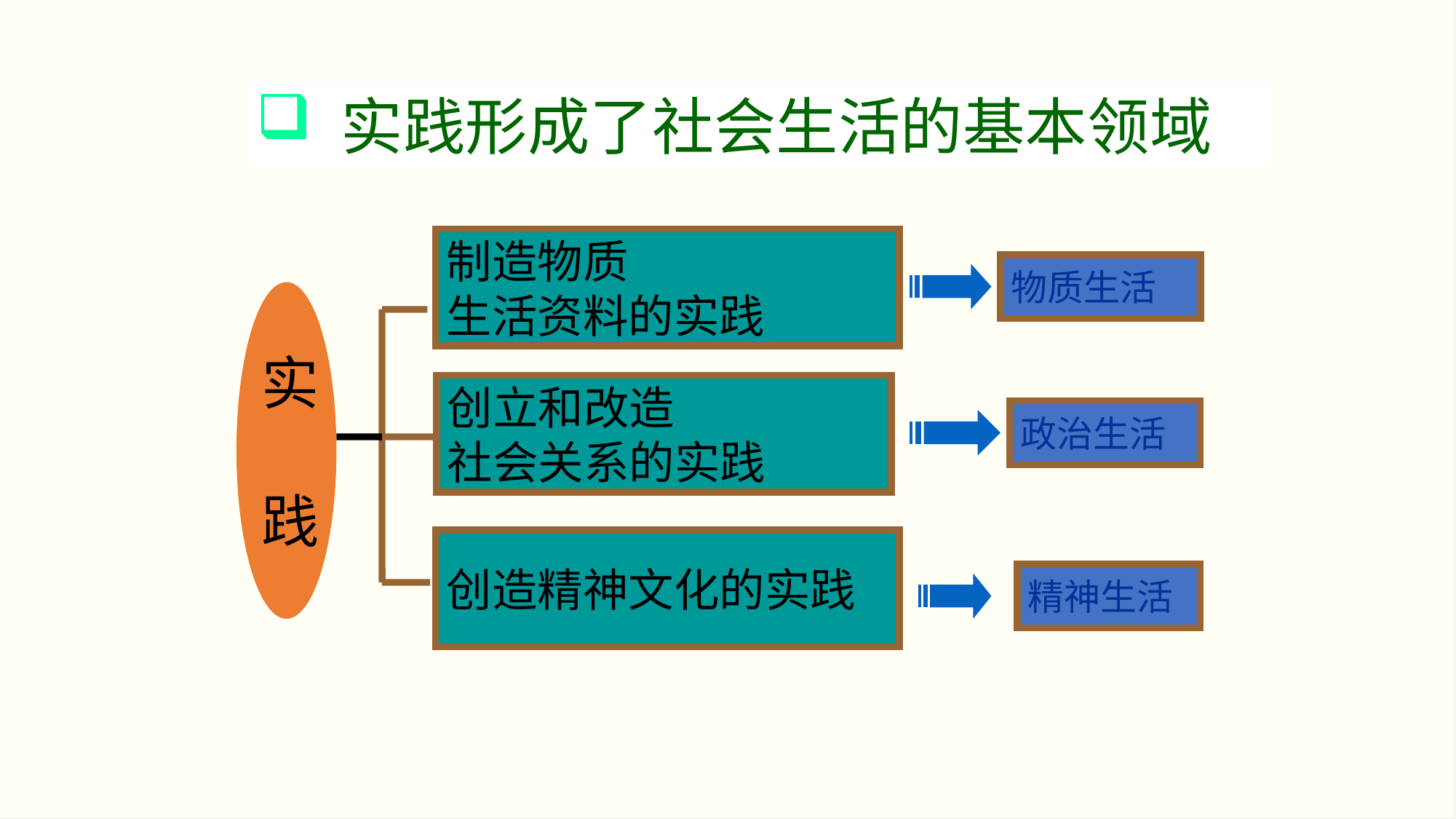

实践形成了社会生活的基本领域
制造物质
生活资料的实践
物质生活

实

践

创立和改造
社会关系的实践
政治生活

创造精神文化的实践
精神生活